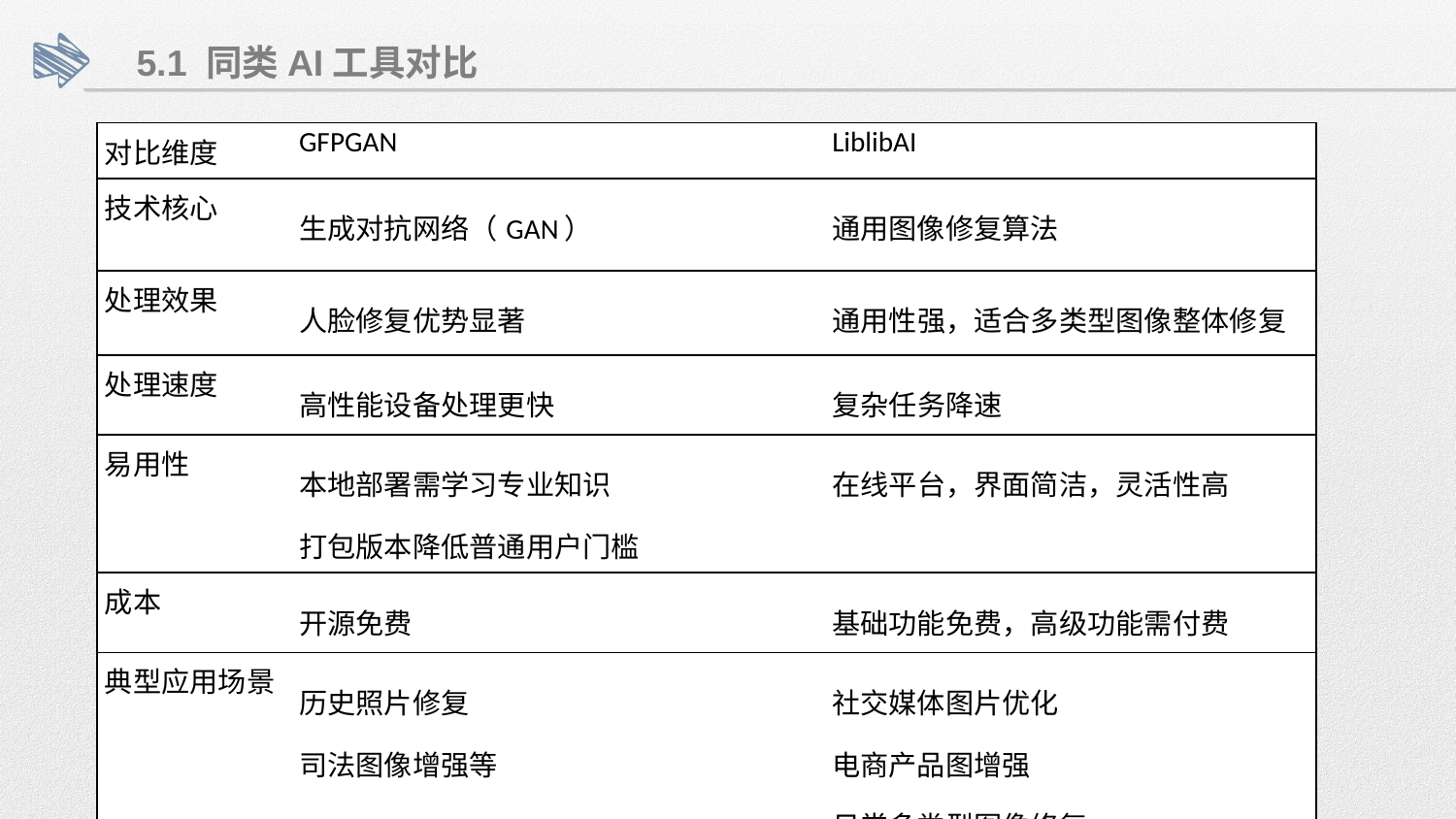

5.1 同类AI工具对比
| 对比维度 | GFPGAN | LiblibAI |
| --- | --- | --- |
| 技术核心 | 生成对抗网络（GAN） | 通用图像修复算法 |
| 处理效果 | 人脸修复优势显著 | 通用性强，适合多类型图像整体修复 |
| 处理速度 | 高性能设备处理更快 | 复杂任务降速 |
| 易用性 | 本地部署需学习专业知识 打包版本降低普通用户门槛 | 在线平台，界面简洁，灵活性高 |
| 成本 | 开源免费 | 基础功能免费，高级功能需付费 |
| 典型应用场景 | 历史照片修复 司法图像增强等 | 社交媒体图片优化 电商产品图增强 日常多类型图像修复 |